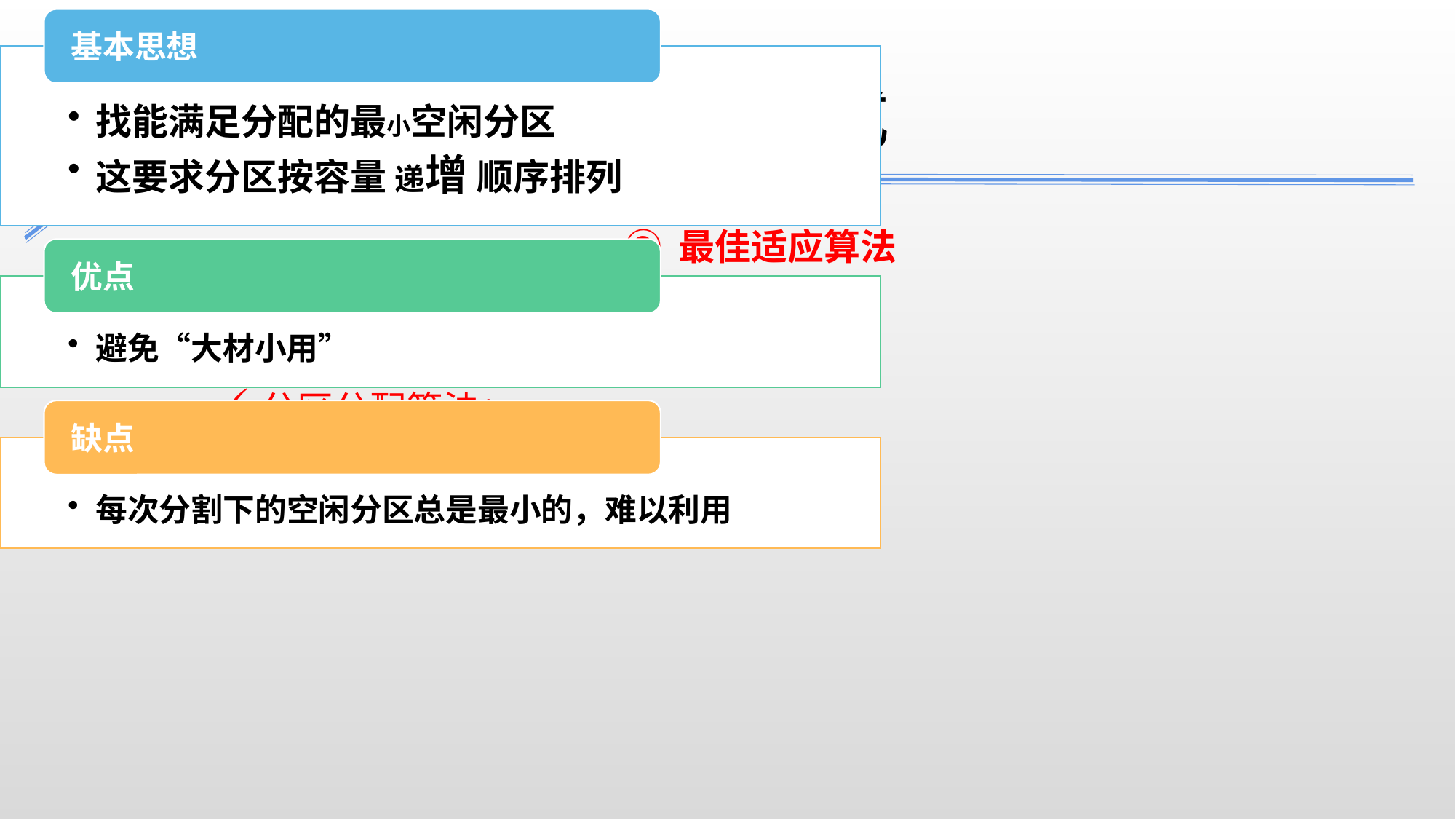

4.3连续分配存储管理方式

③ 最佳适应算法

需要解决的问题
数据结构；
分区分配算法；
分区分配和回收操作；

找能满足分配的最小空闲分区
这要求分区按容量 递增 顺序排列
基本思想
避免“大材小用”
优点
每次分割下的空闲分区总是最小的，难以利用
缺点